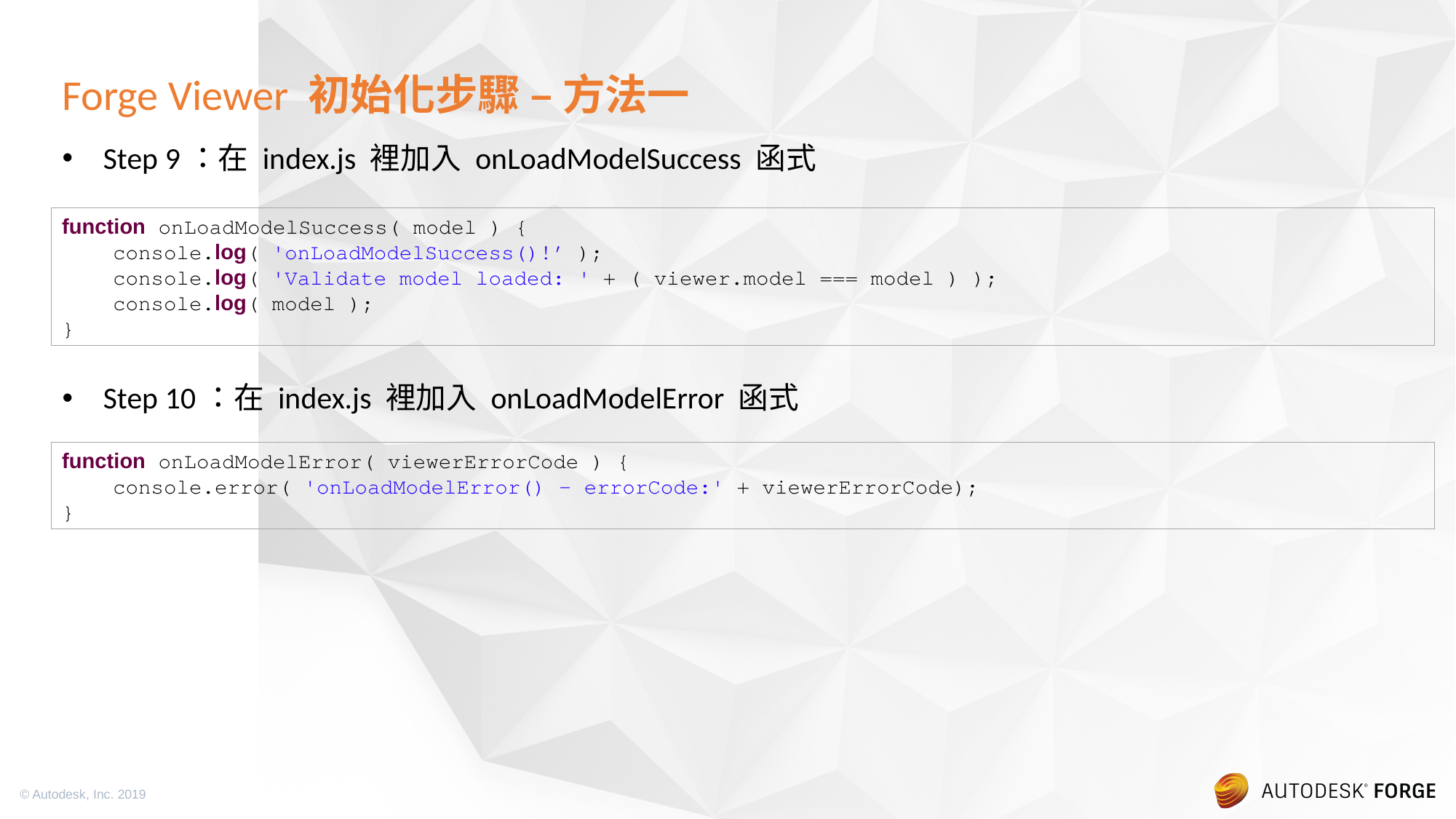

# Forge Viewer 初始化步驟 – 方法一
Step 9：在 index.js 裡加入 onLoadModelSuccess 函式

Step 10：在 index.js 裡加入 onLoadModelError 函式
function onLoadModelSuccess( model ) {
    console.log( 'onLoadModelSuccess()!’ );
    console.log( 'Validate model loaded: ' + ( viewer.model === model ) );
    console.log( model );
}
function onLoadModelError( viewerErrorCode ) {
    console.error( 'onLoadModelError() - errorCode:' + viewerErrorCode);
}